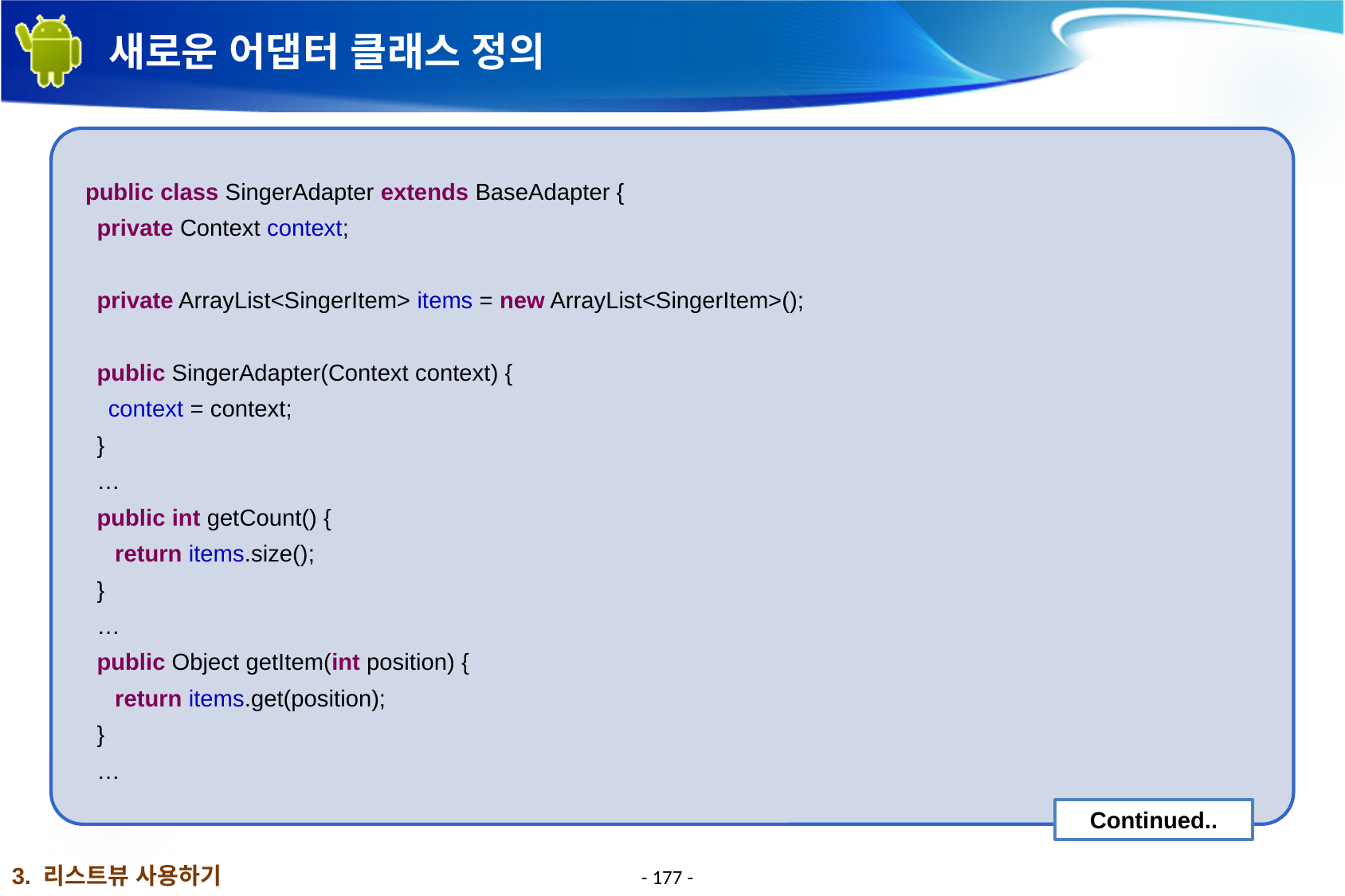

# 새로운 어댑터 클래스 정의
  public class SingerAdapter extends BaseAdapter {
  private Context context;

  private ArrayList<SingerItem> items = new ArrayList<SingerItem>();

  public SingerAdapter(Context context) {
  context = context;
  }
  …
  public int getCount() {
   return items.size();
  }
  …
  public Object getItem(int position) {
   return items.get(position);
  }
  …
Continued..
3. 리스트뷰 사용하기